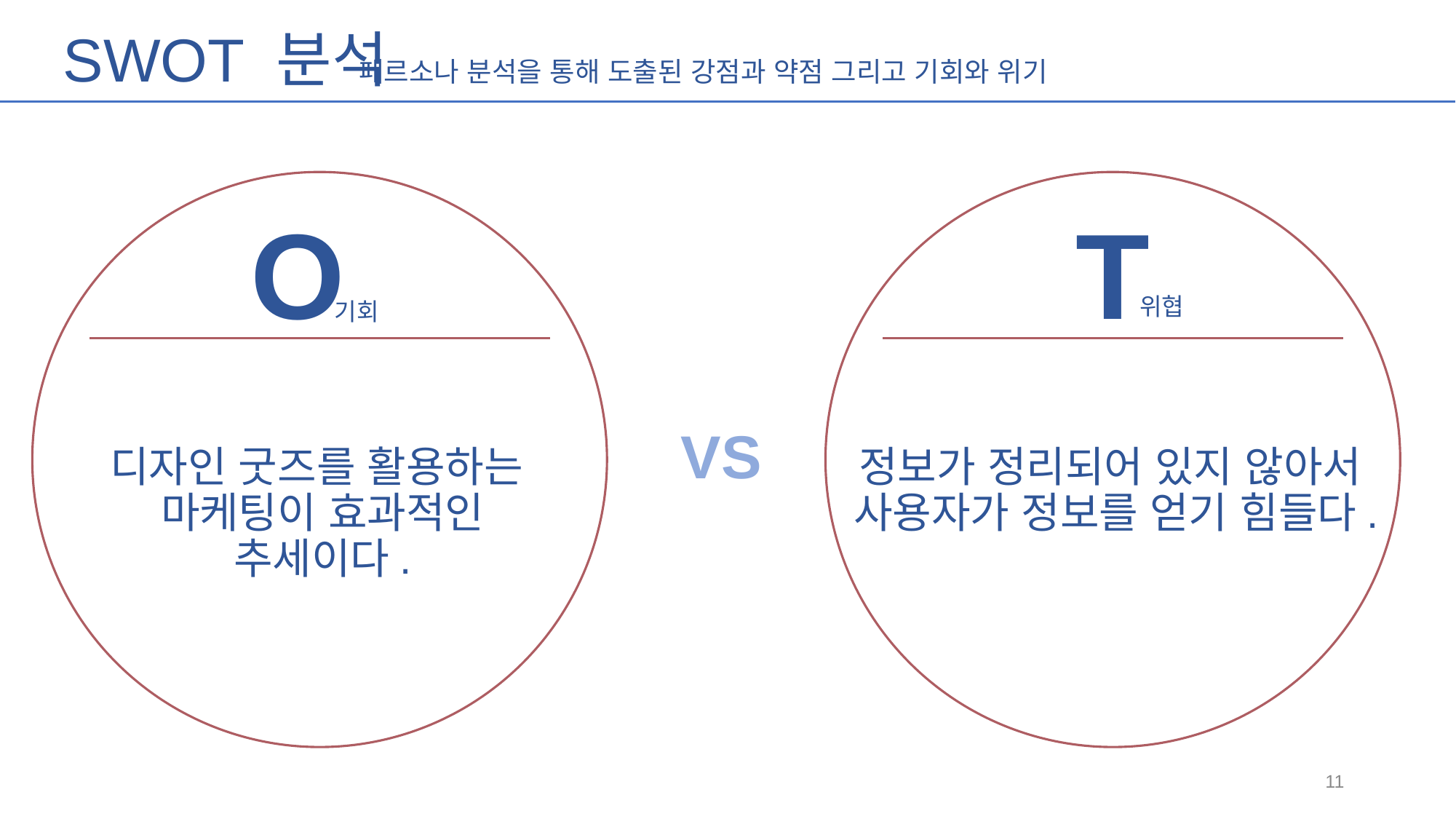

SWOT 분석
페르소나 분석을 통해 도출된 강점과 약점 그리고 기회와 위기

T
위협
O
기회
VS
디자인 굿즈를 활용하는
마케팅이 효과적인 추세이다.
정보가 정리되어 있지 않아서
사용자가 정보를 얻기 힘들다.
11